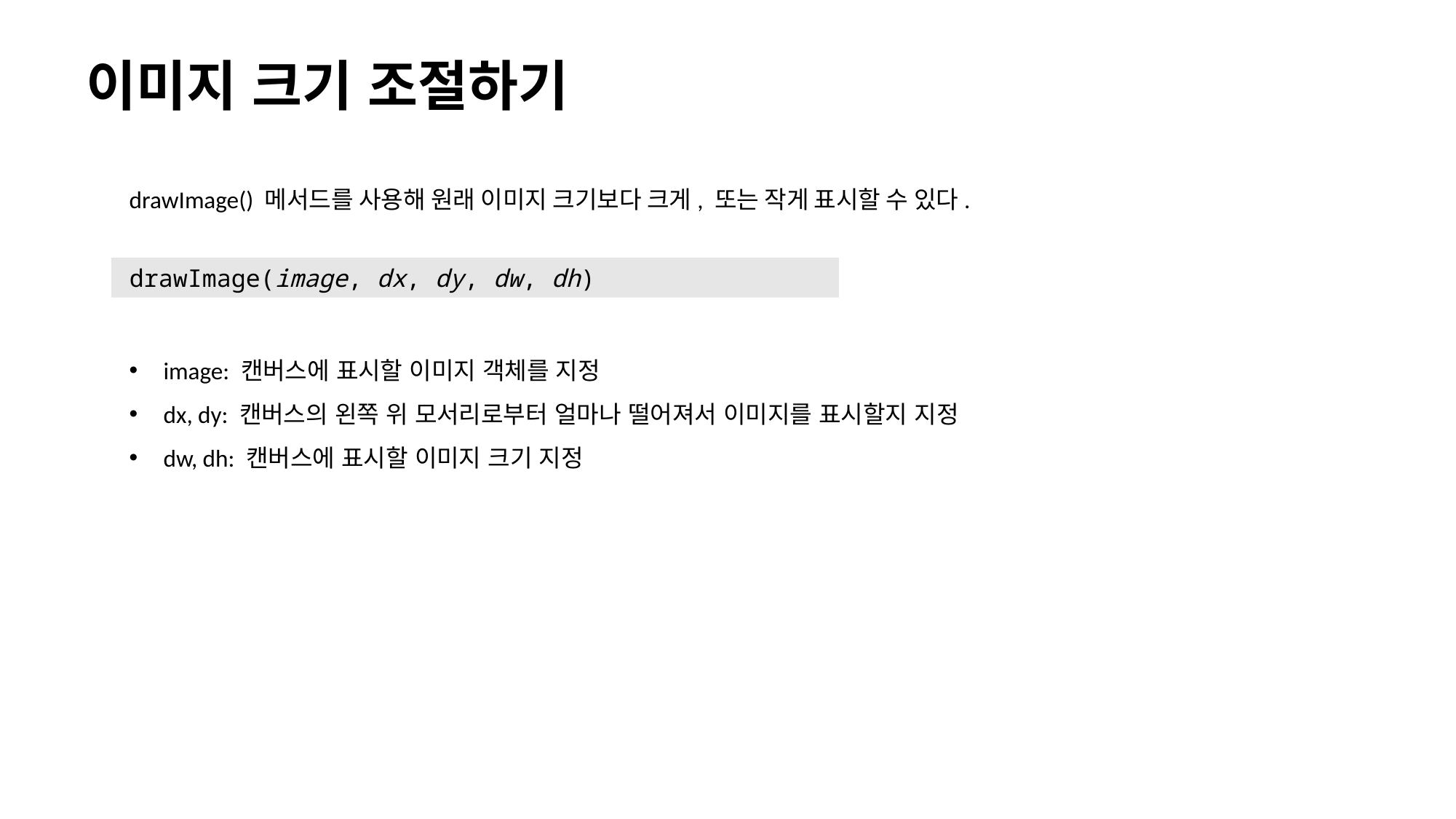

# 이미지 크기 조절하기
drawImage() 메서드를 사용해 원래 이미지 크기보다 크게, 또는 작게 표시할 수 있다.
drawImage(image, dx, dy, dw, dh)
image: 캔버스에 표시할 이미지 객체를 지정
dx, dy: 캔버스의 왼쪽 위 모서리로부터 얼마나 떨어져서 이미지를 표시할지 지정
dw, dh: 캔버스에 표시할 이미지 크기 지정